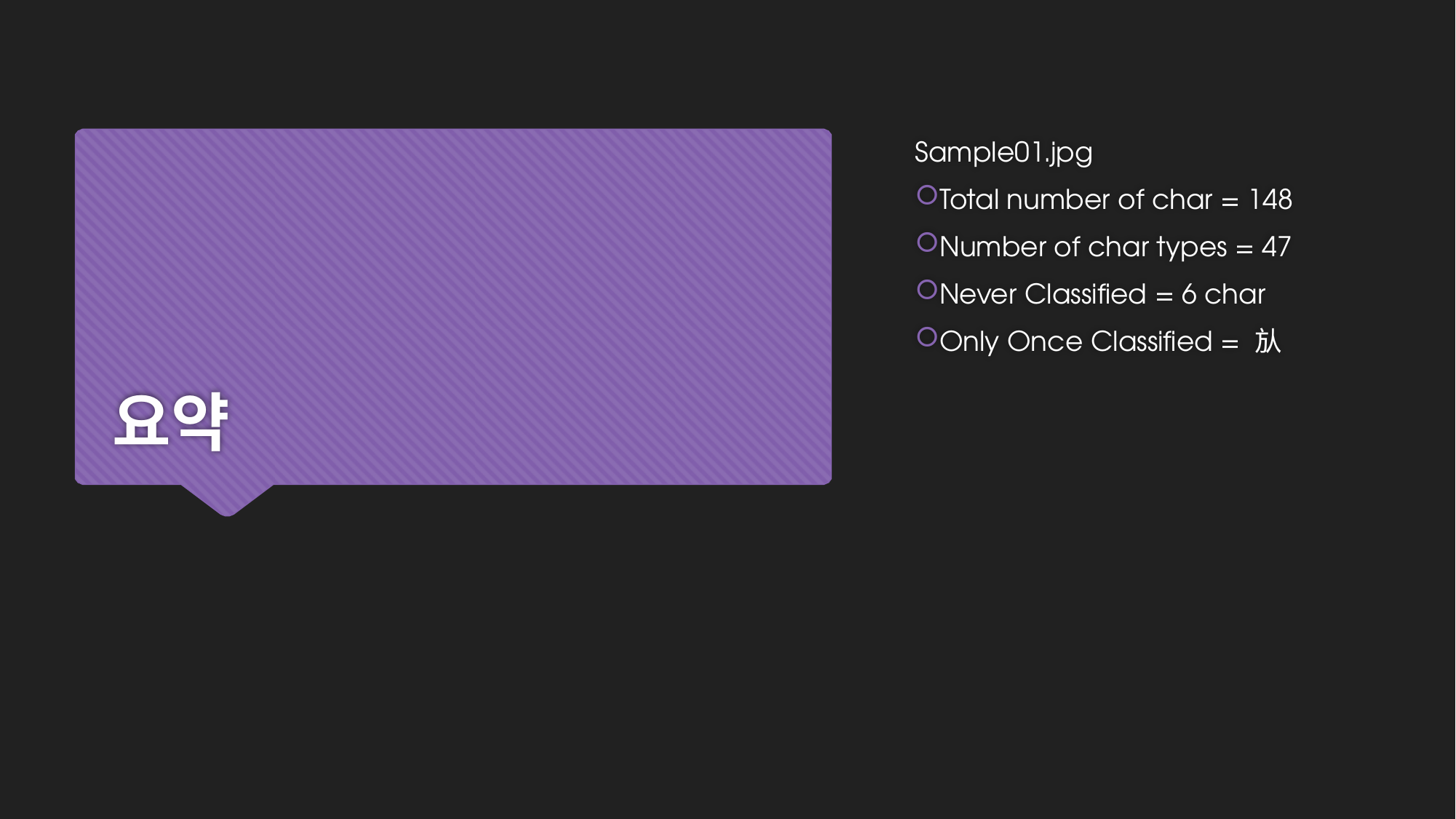

Sample01.jpg
Total number of char = 148
Number of char types = 47
Never Classified = 6 char
Only Once Classified = 㫃

# 요약